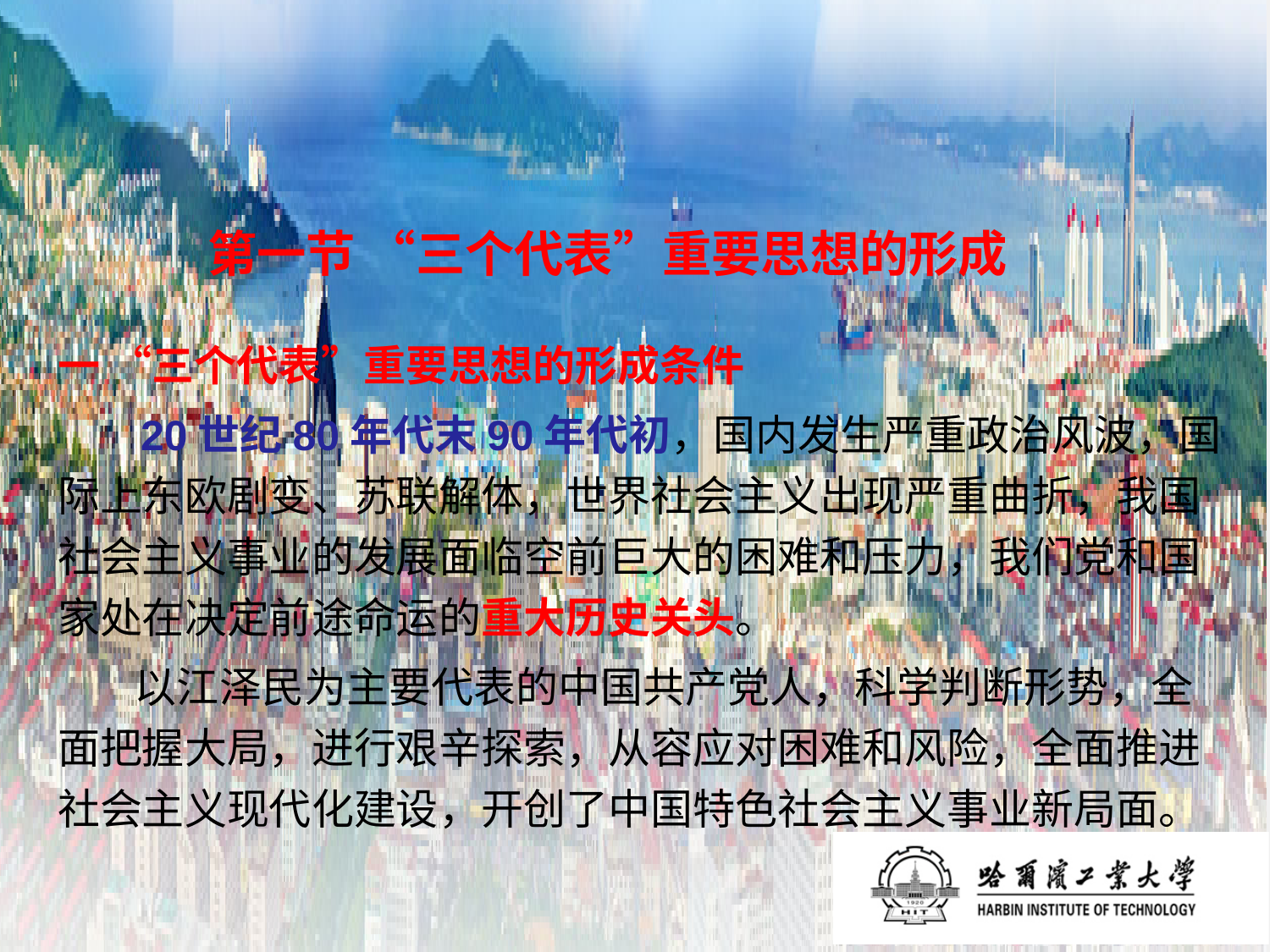

# 第一节 “三个代表”重要思想的形成
一 “三个代表”重要思想的形成条件
       20世纪80年代末90年代初，国内发生严重政治风波，国际上东欧剧变、苏联解体，世界社会主义出现严重曲折，我国社会主义事业的发展面临空前巨大的困难和压力，我们党和国家处在决定前途命运的重大历史关头。
       以江泽民为主要代表的中国共产党人，科学判断形势，全面把握大局，进行艰辛探索，从容应对困难和风险，全面推进社会主义现代化建设，开创了中国特色社会主义事业新局面。